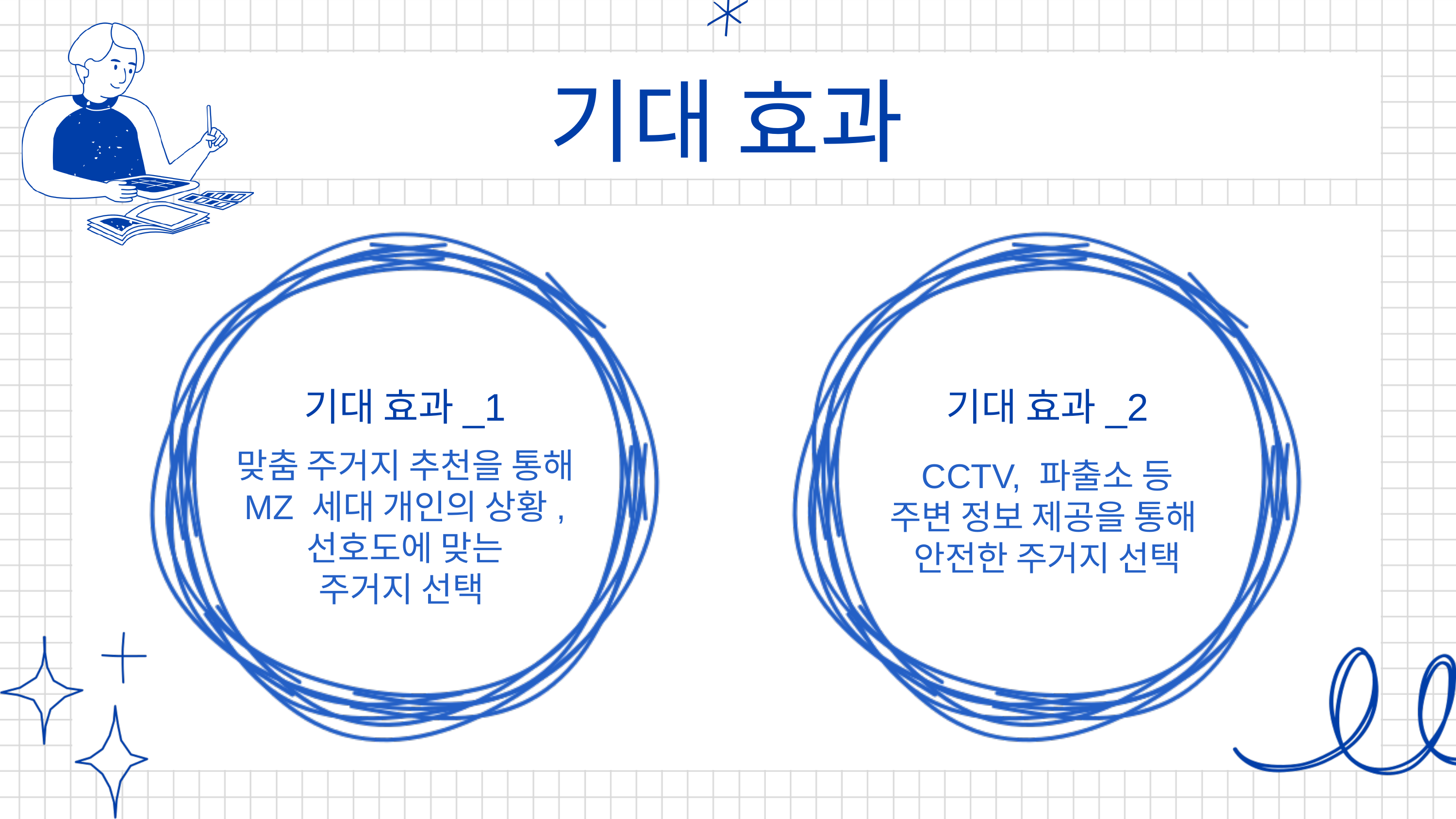

기대 효과

기대 효과_1
기대 효과_2
맞춤 주거지 추천을 통해
MZ 세대 개인의 상황,
선호도에 맞는
주거지 선택

CCTV, 파출소 등
주변 정보 제공을 통해
안전한 주거지 선택